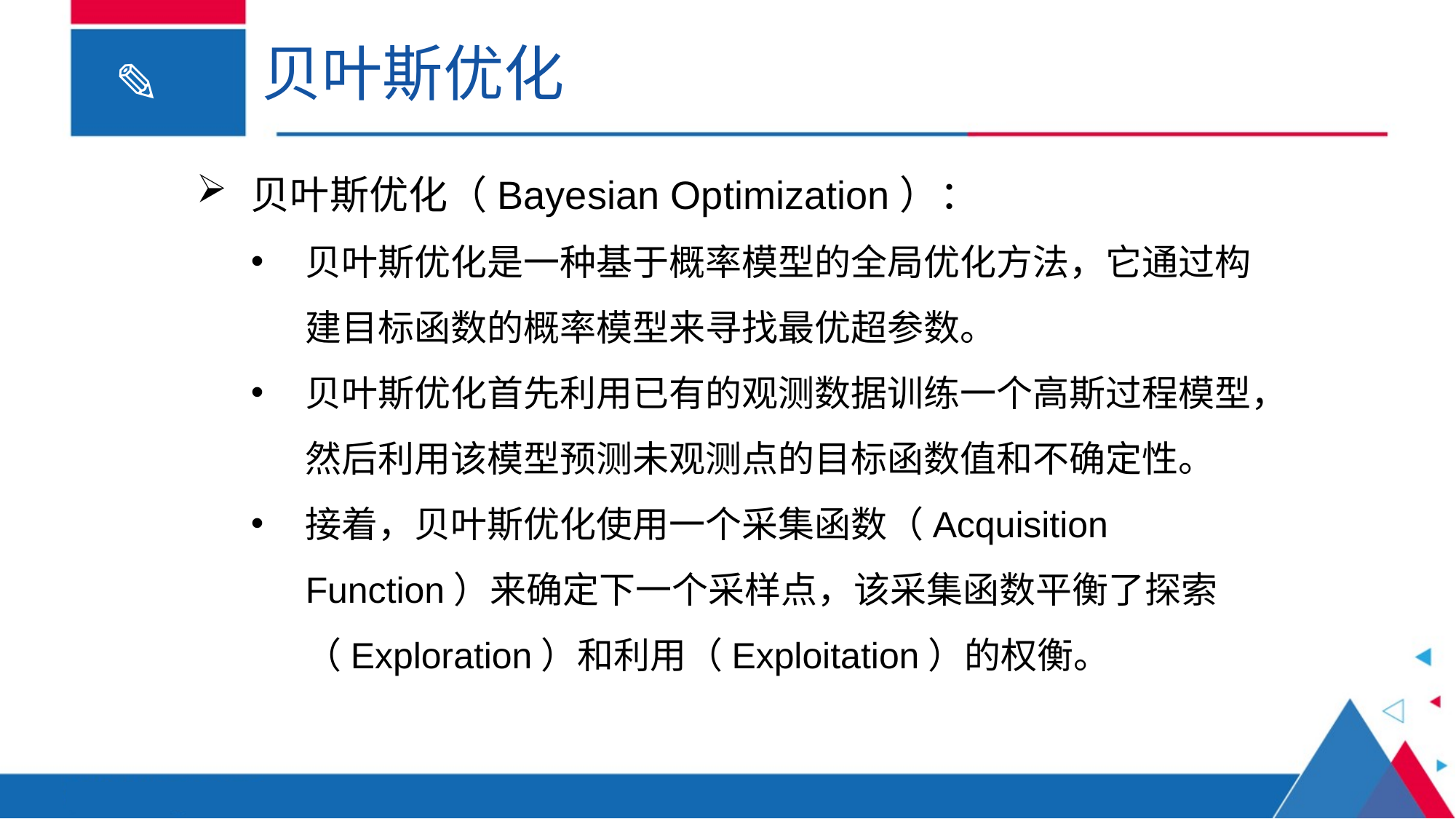

# 贝叶斯优化
贝叶斯优化（Bayesian Optimization）：
贝叶斯优化是一种基于概率模型的全局优化方法，它通过构建目标函数的概率模型来寻找最优超参数。
贝叶斯优化首先利用已有的观测数据训练一个高斯过程模型，然后利用该模型预测未观测点的目标函数值和不确定性。
接着，贝叶斯优化使用一个采集函数（Acquisition Function）来确定下一个采样点，该采集函数平衡了探索（Exploration）和利用（Exploitation）的权衡。